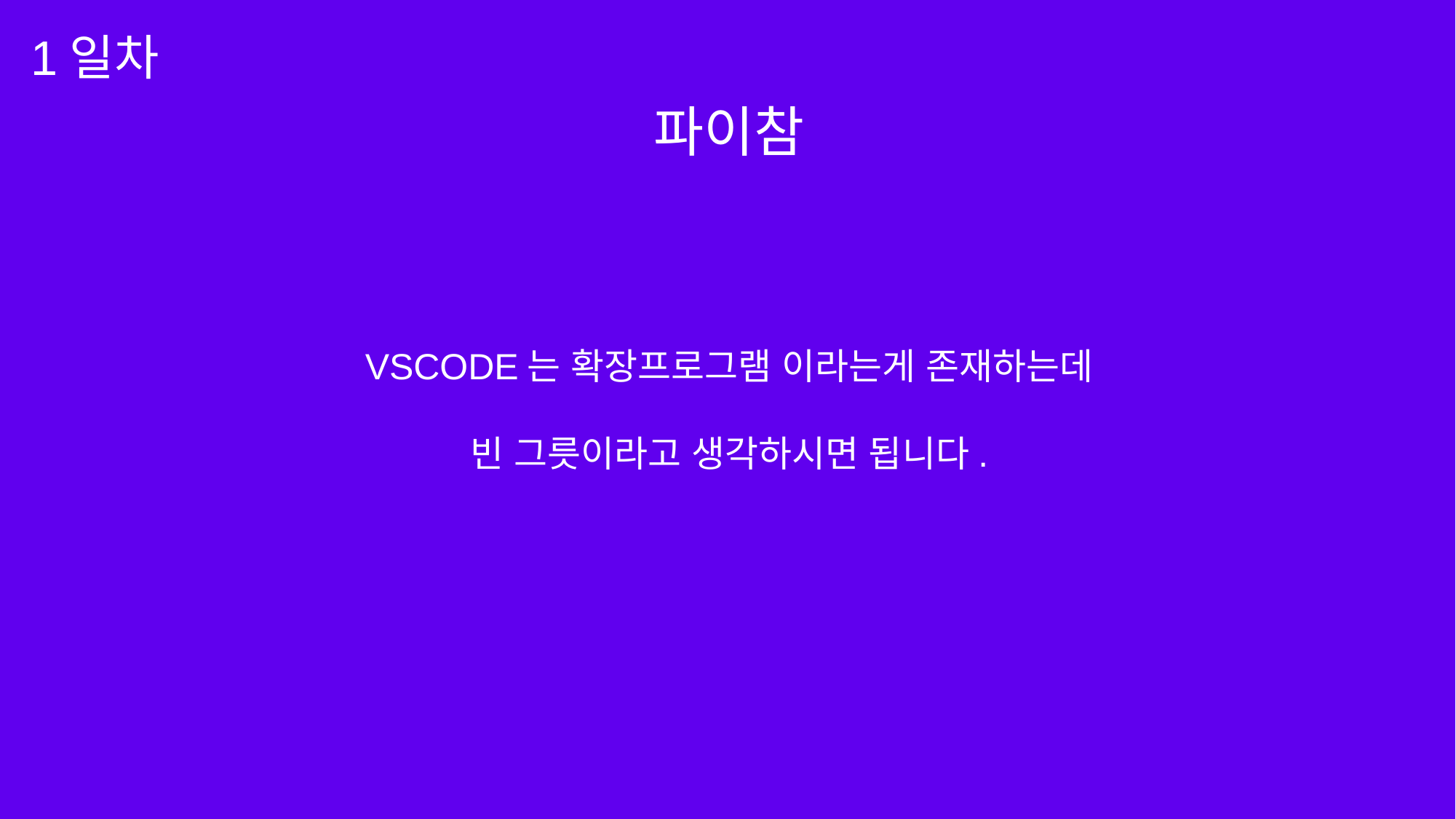

1일차
파이참
VSCODE는 확장프로그램 이라는게 존재하는데

빈 그릇이라고 생각하시면 됩니다.